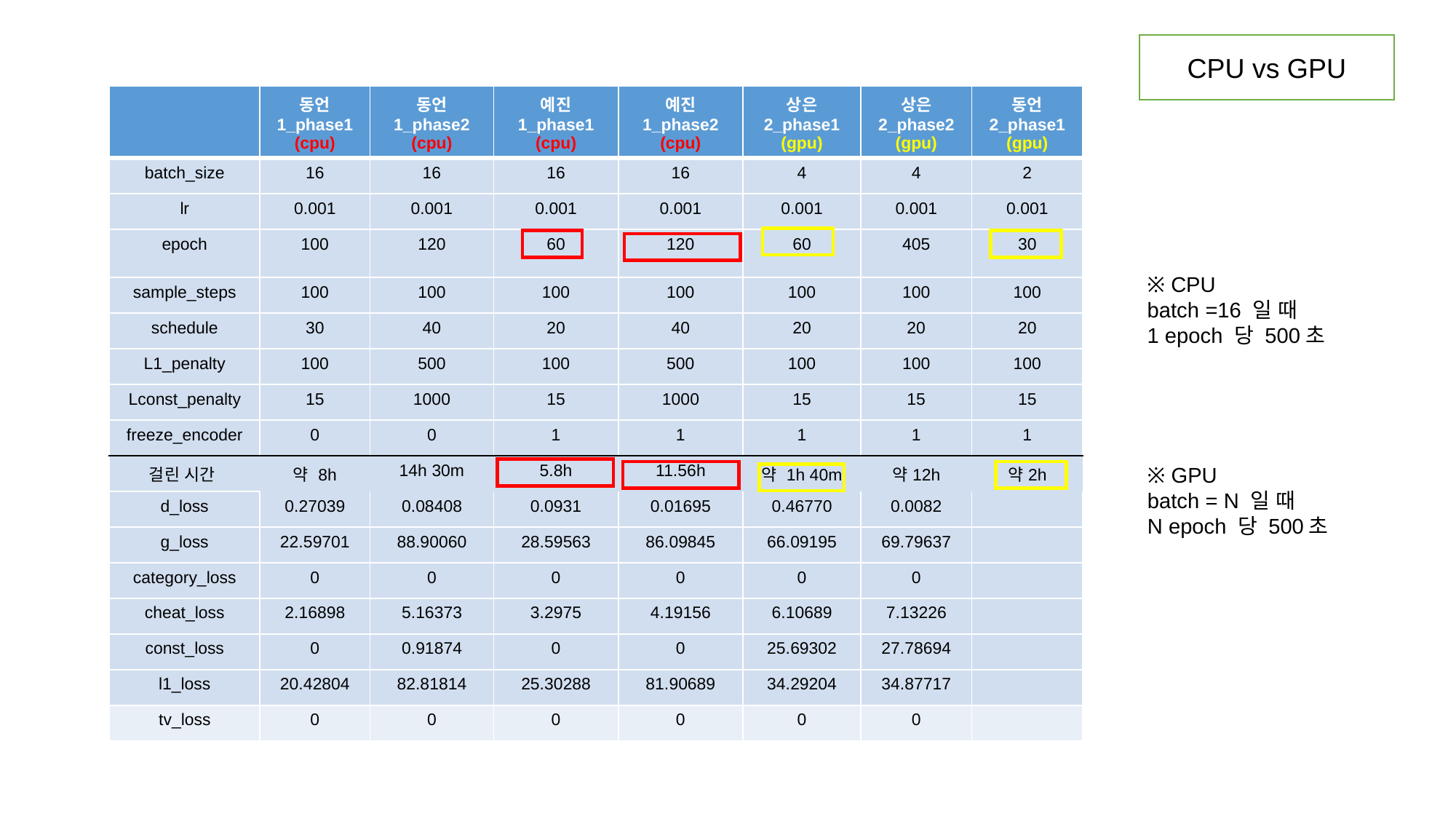

CPU vs GPU
|  | 동언 1\_phase1 (cpu) | 동언 1\_phase2 (cpu) | 예진 1\_phase1 (cpu) | 예진 1\_phase2 (cpu) | 상은 2\_phase1 (gpu) | 상은 2\_phase2 (gpu) | 동언 2\_phase1 (gpu) |
| --- | --- | --- | --- | --- | --- | --- | --- |
| batch\_size | 16 | 16 | 16 | 16 | 4 | 4 | 2 |
| lr | 0.001 | 0.001 | 0.001 | 0.001 | 0.001 | 0.001 | 0.001 |
| epoch | 100 | 120 | 60 | 120 | 60 | 405 | 30 |
| sample\_steps | 100 | 100 | 100 | 100 | 100 | 100 | 100 |
| schedule | 30 | 40 | 20 | 40 | 20 | 20 | 20 |
| L1\_penalty | 100 | 500 | 100 | 500 | 100 | 100 | 100 |
| Lconst\_penalty | 15 | 1000 | 15 | 1000 | 15 | 15 | 15 |
| freeze\_encoder | 0 | 0 | 1 | 1 | 1 | 1 | 1 |
| 걸린 시간 | 약 8h | 14h 30m | 5.8h | 11.56h | 약 1h 40m | 약12h | 약2h |
| d\_loss | 0.27039 | 0.08408 | 0.0931 | 0.01695 | 0.46770 | 0.0082 |  |
| g\_loss | 22.59701 | 88.90060 | 28.59563 | 86.09845 | 66.09195 | 69.79637 |  |
| category\_loss | 0 | 0 | 0 | 0 | 0 | 0 |  |
| cheat\_loss | 2.16898 | 5.16373 | 3.2975 | 4.19156 | 6.10689 | 7.13226 |  |
| const\_loss | 0 | 0.91874 | 0 | 0 | 25.69302 | 27.78694 |  |
| l1\_loss | 20.42804 | 82.81814 | 25.30288 | 81.90689 | 34.29204 | 34.87717 |  |
| tv\_loss | 0 | 0 | 0 | 0 | 0 | 0 |  |

※ CPU
batch =16 일 때
1 epoch 당 500초
※ GPU
batch = N 일 때
N epoch 당 500초